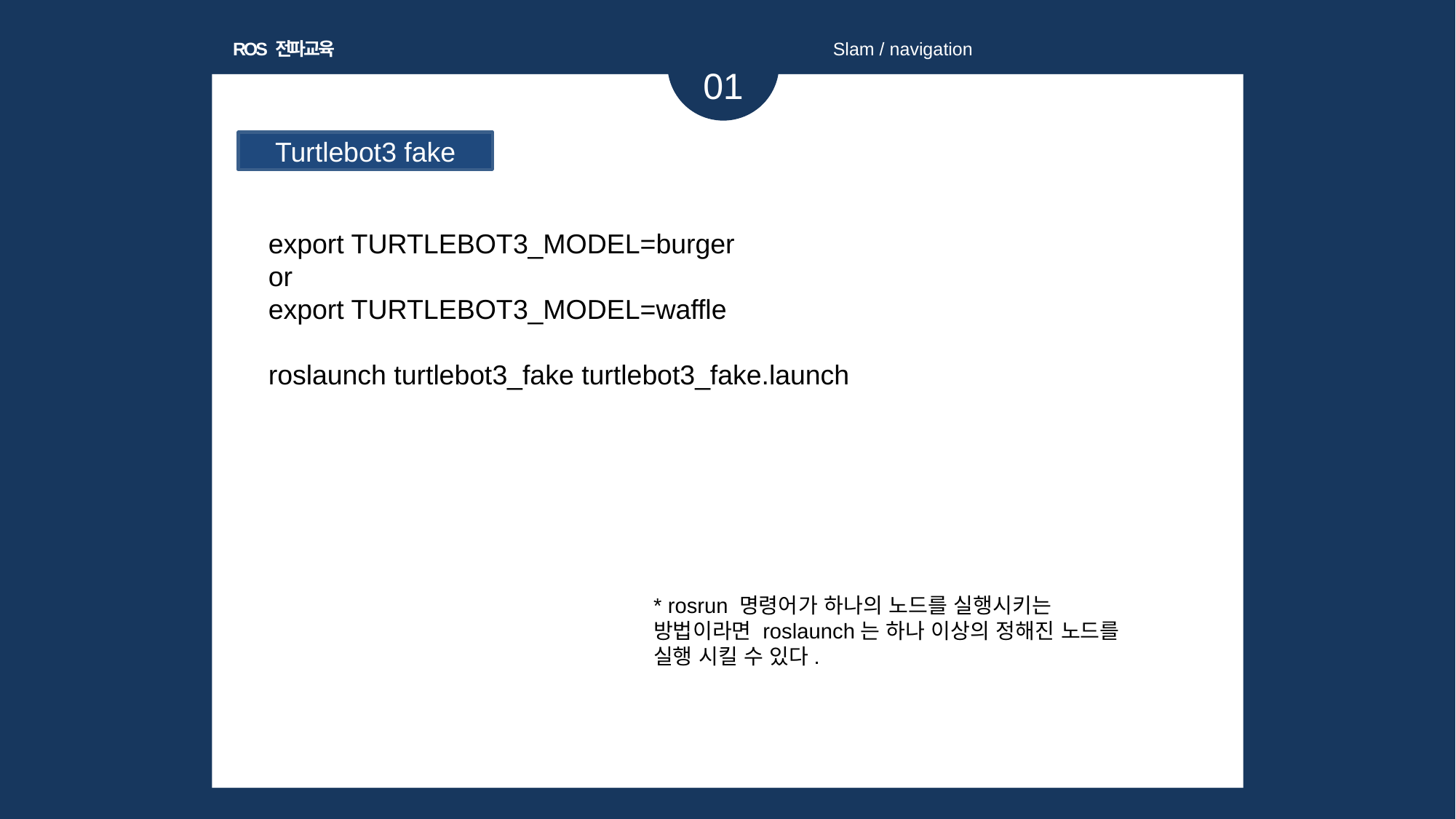

ROS 전파교육
Slam / navigation
01

Turtlebot3 fake
export TURTLEBOT3_MODEL=burger
or
export TURTLEBOT3_MODEL=waffle

roslaunch turtlebot3_fake turtlebot3_fake.launch
* rosrun 명령어가 하나의 노드를 실행시키는 방법이라면 roslaunch는 하나 이상의 정해진 노드를 실행 시킬 수 있다.